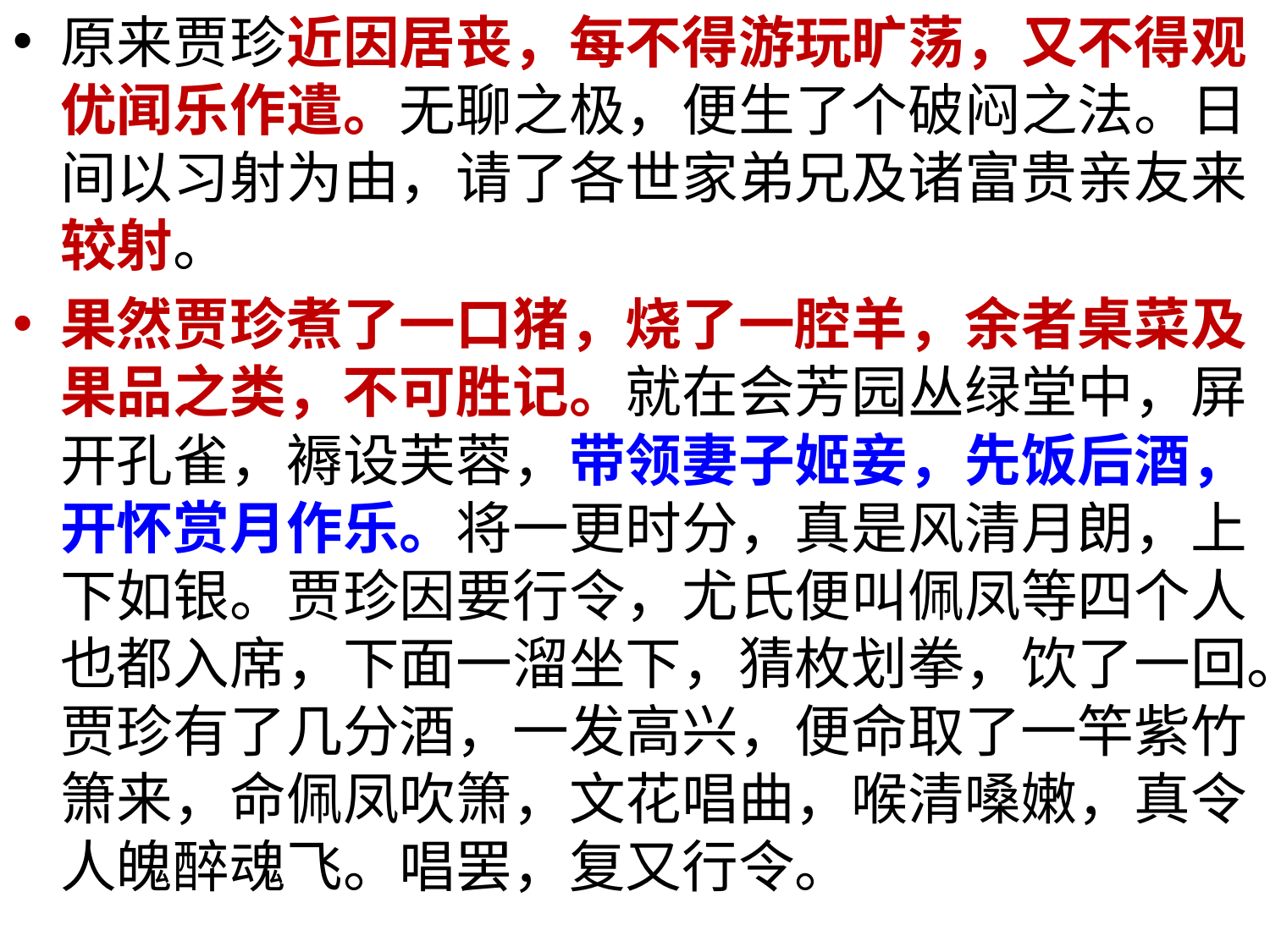

原来贾珍近因居丧，每不得游玩旷荡，又不得观优闻乐作遣。无聊之极，便生了个破闷之法。日间以习射为由，请了各世家弟兄及诸富贵亲友来较射。
果然贾珍煮了一口猪，烧了一腔羊，余者桌菜及果品之类，不可胜记。就在会芳园丛绿堂中，屏开孔雀，褥设芙蓉，带领妻子姬妾，先饭后酒，开怀赏月作乐。将一更时分，真是风清月朗，上下如银。贾珍因要行令，尤氏便叫佩凤等四个人也都入席，下面一溜坐下，猜枚划拳，饮了一回。贾珍有了几分酒，一发高兴，便命取了一竿紫竹箫来，命佩凤吹箫，文花唱曲，喉清嗓嫩，真令人魄醉魂飞。唱罢，复又行令。